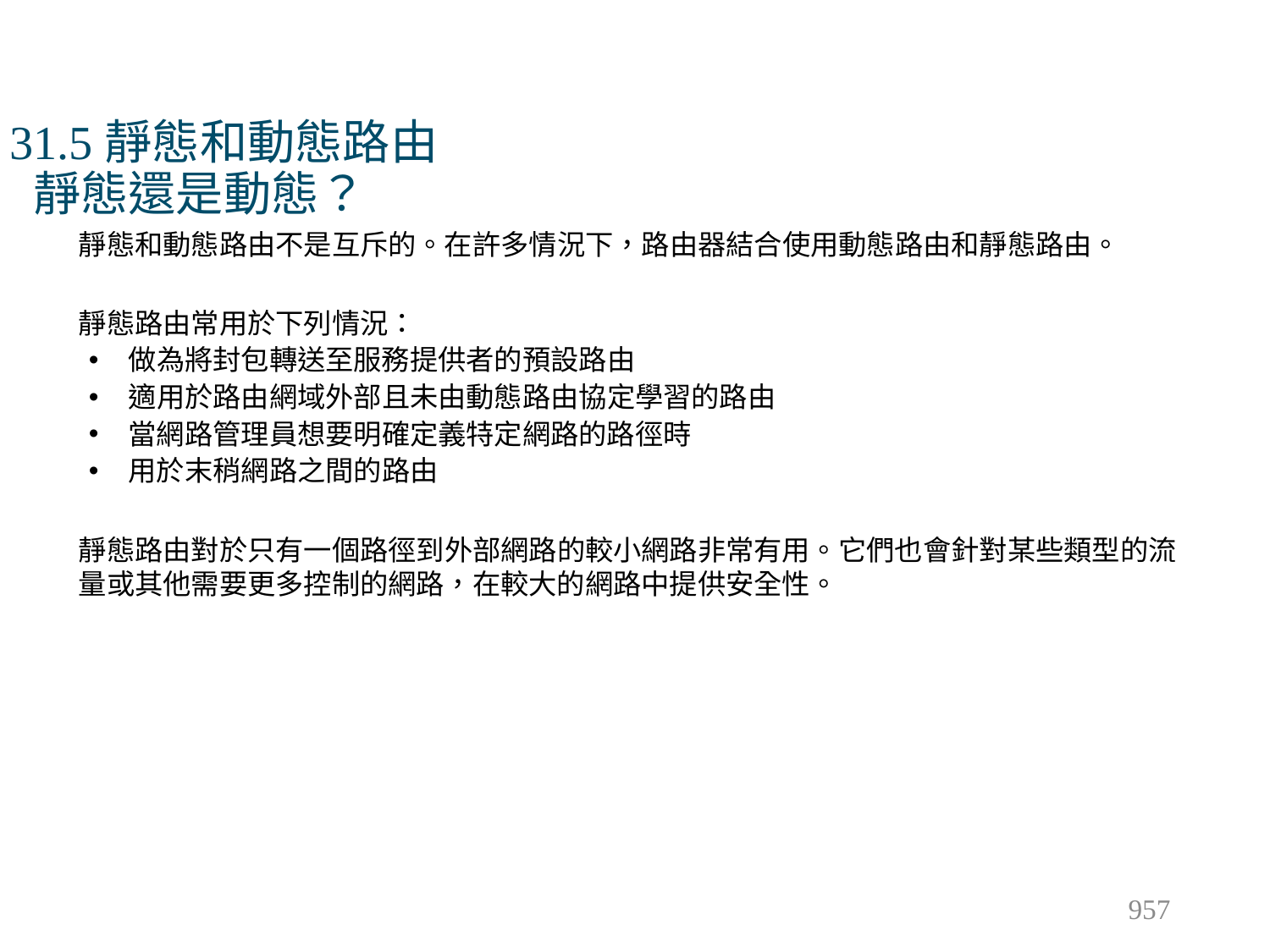

# 31.5靜態和動態路由 靜態還是動態？
靜態和動態路由不是互斥的。在許多情況下，路由器結合使用動態路由和靜態路由。

靜態路由常用於下列情況：
做為將封包轉送至服務提供者的預設路由
適用於路由網域外部且未由動態路由協定學習的路由
當網路管理員想要明確定義特定網路的路徑時
用於末稍網路之間的路由

靜態路由對於只有一個路徑到外部網路的較小網路非常有用。它們也會針對某些類型的流量或其他需要更多控制的網路，在較大的網路中提供安全性。

957